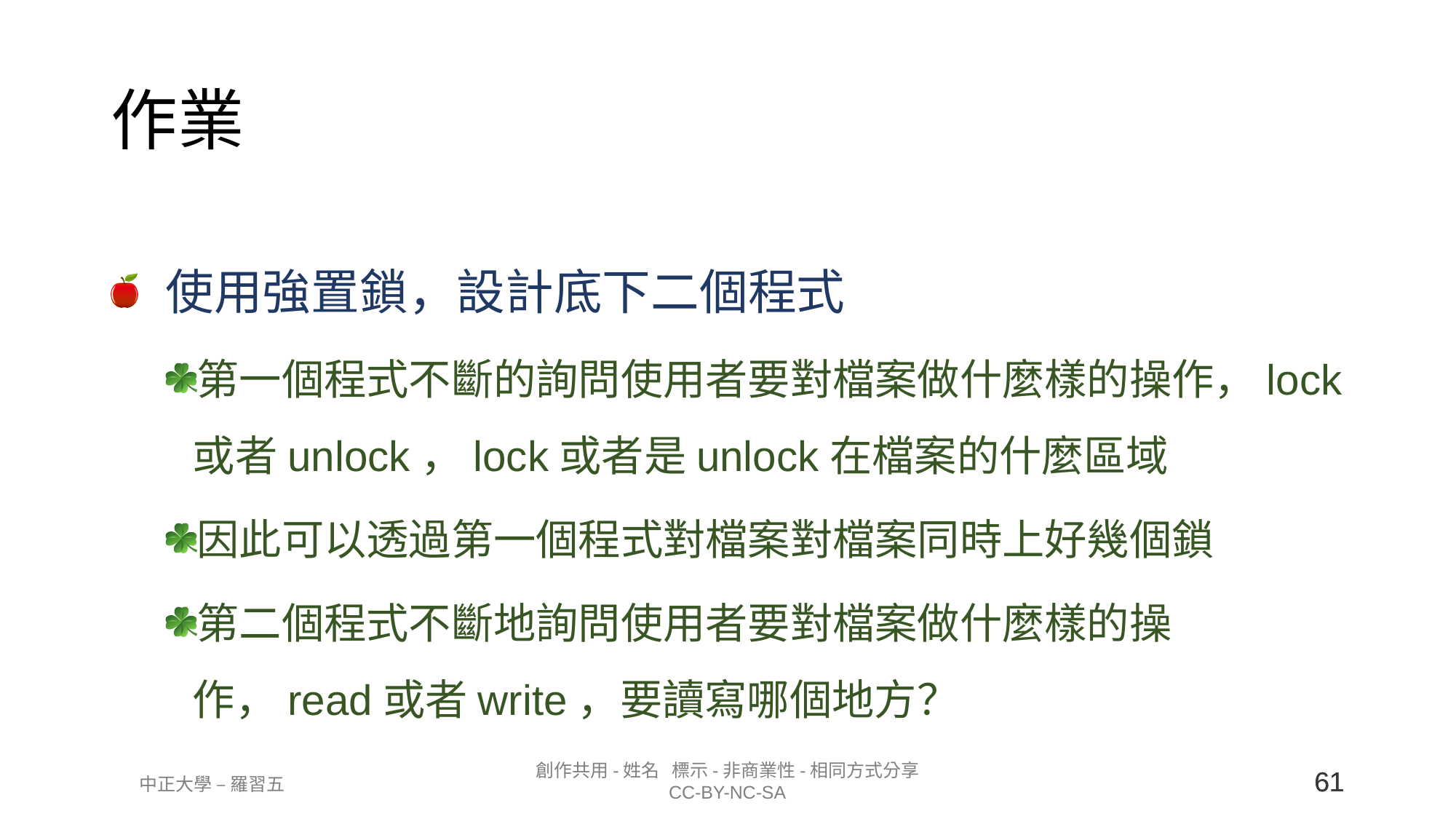

# 作業
使用強置鎖，設計底下二個程式
第一個程式不斷的詢問使用者要對檔案做什麼樣的操作，lock或者unlock，lock或者是unlock在檔案的什麼區域
因此可以透過第一個程式對檔案對檔案同時上好幾個鎖
第二個程式不斷地詢問使用者要對檔案做什麼樣的操作，read或者write，要讀寫哪個地方？